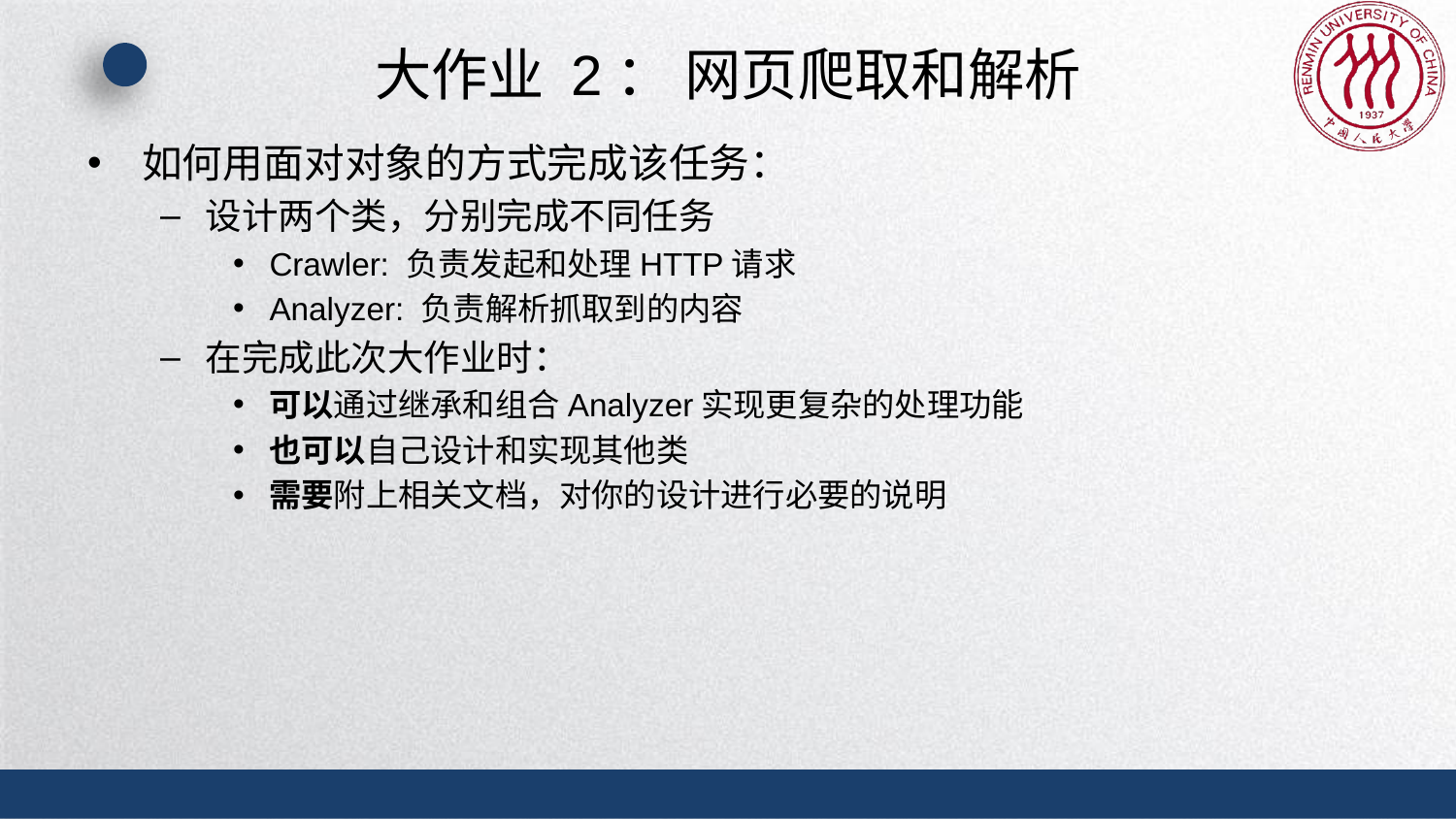

# 大作业 2： 网页爬取和解析
如何用面对对象的方式完成该任务：
设计两个类，分别完成不同任务
Crawler: 负责发起和处理HTTP请求
Analyzer: 负责解析抓取到的内容
在完成此次大作业时：
可以通过继承和组合Analyzer实现更复杂的处理功能
也可以自己设计和实现其他类
需要附上相关文档，对你的设计进行必要的说明